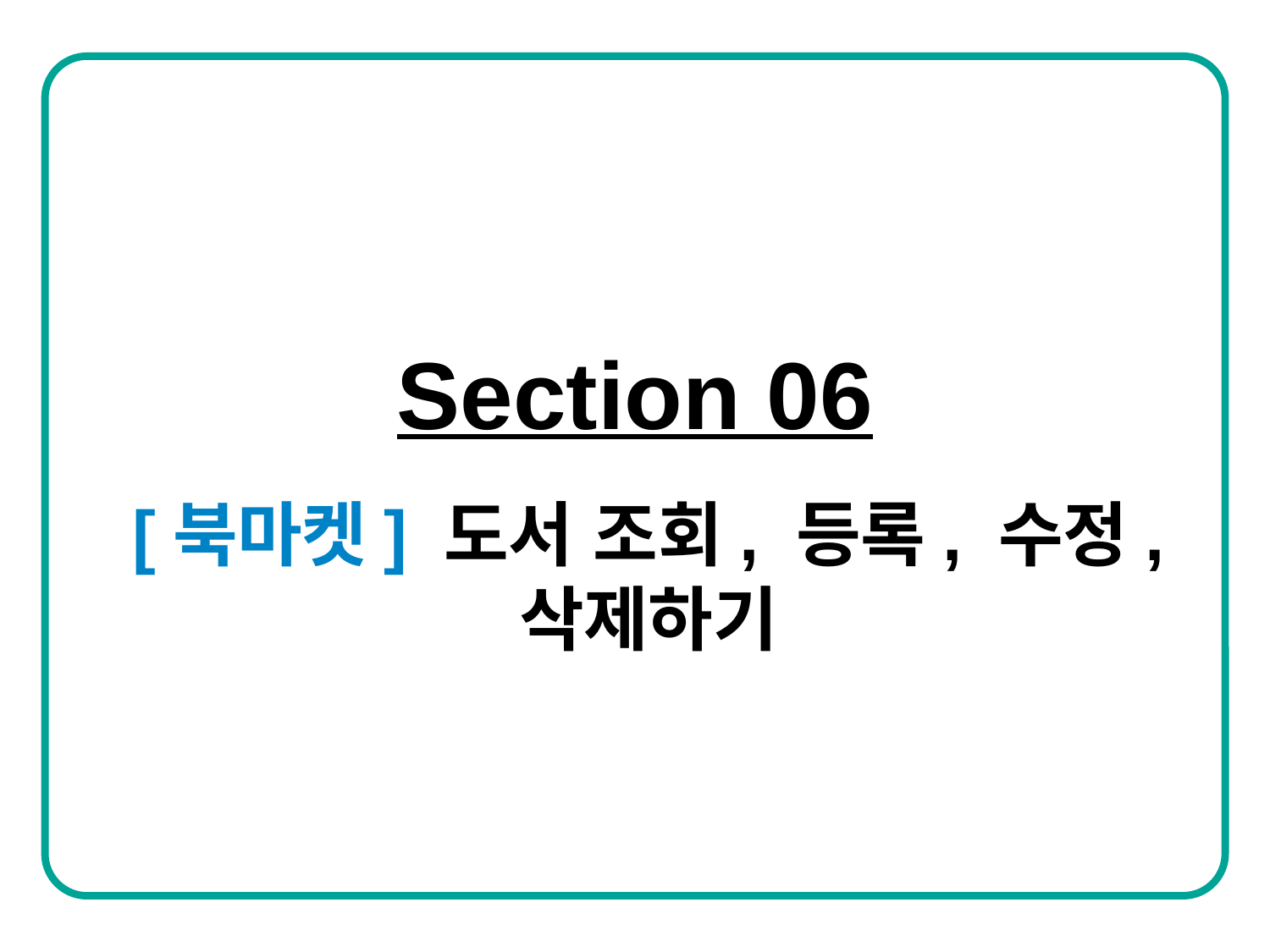

Section 06
[북마켓] 도서 조회, 등록, 수정, 삭제하기